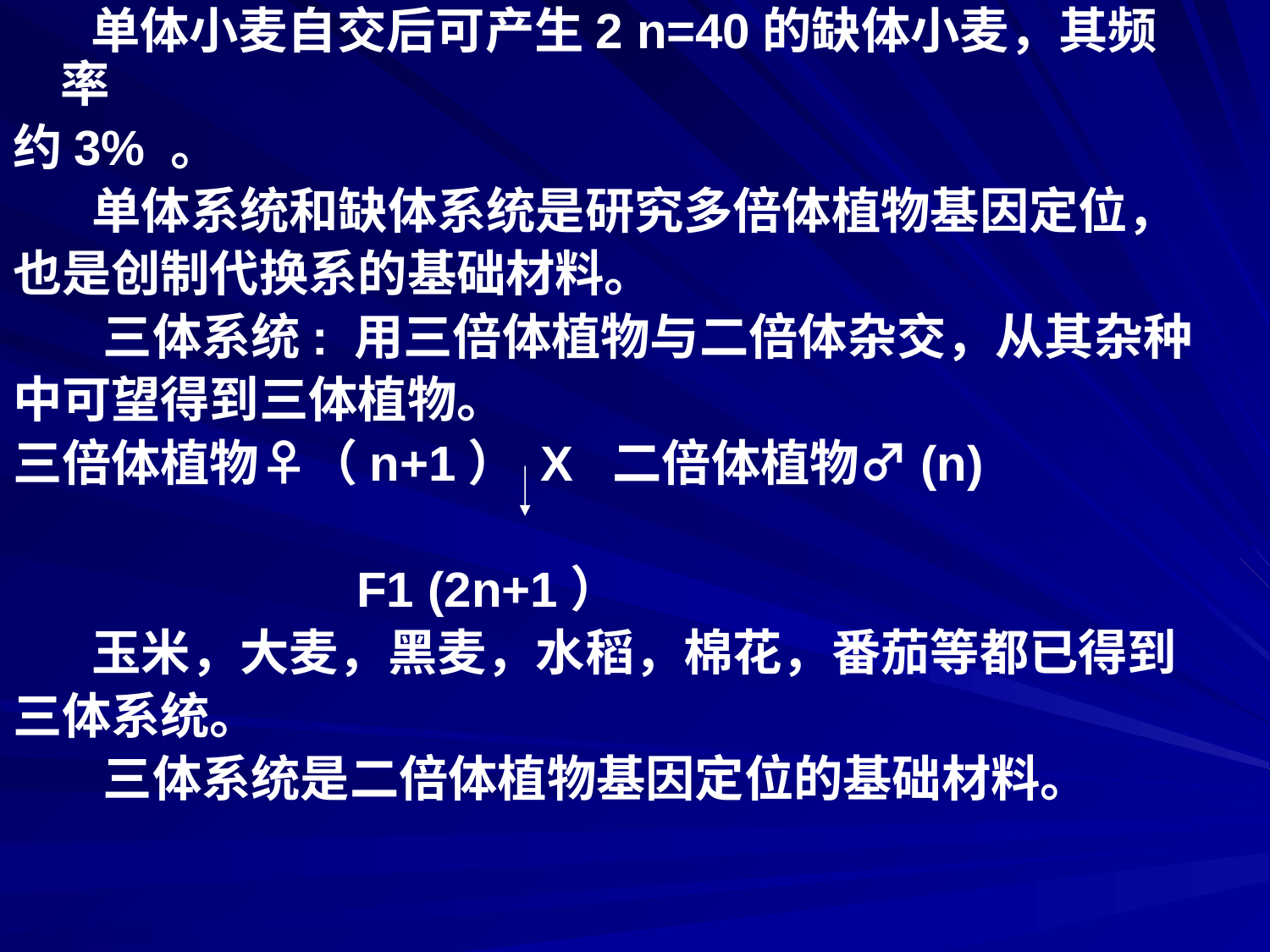

单体小麦自交后可产生2 n=40的缺体小麦，其频率
约3% 。
      单体系统和缺体系统是研究多倍体植物基因定位，
也是创制代换系的基础材料。
       三体系统: 用三倍体植物与二倍体杂交，从其杂种
中可望得到三体植物。
三倍体植物♀（n+1） X  二倍体植物♂(n)

                         F1 (2n+1）
      玉米，大麦，黑麦，水稻，棉花，番茄等都已得到
三体系统。
       三体系统是二倍体植物基因定位的基础材料。